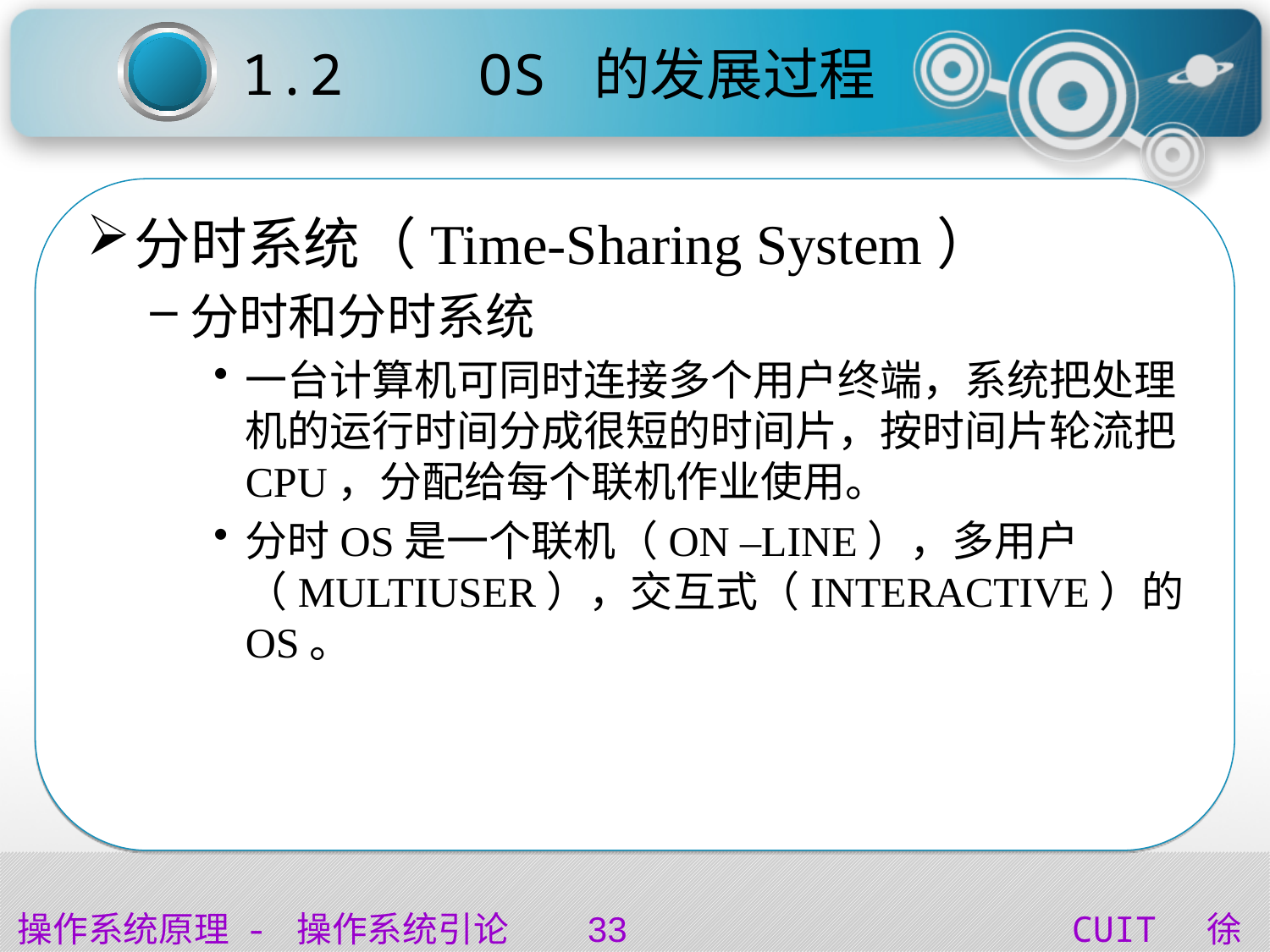

1.2    OS 的发展过程
分时系统（Time-Sharing System）
分时和分时系统
一台计算机可同时连接多个用户终端，系统把处理机的运行时间分成很短的时间片，按时间片轮流把CPU，分配给每个联机作业使用。
分时OS是一个联机（ON –LINE），多用户（MULTIUSER），交互式（INTERACTIVE）的OS。